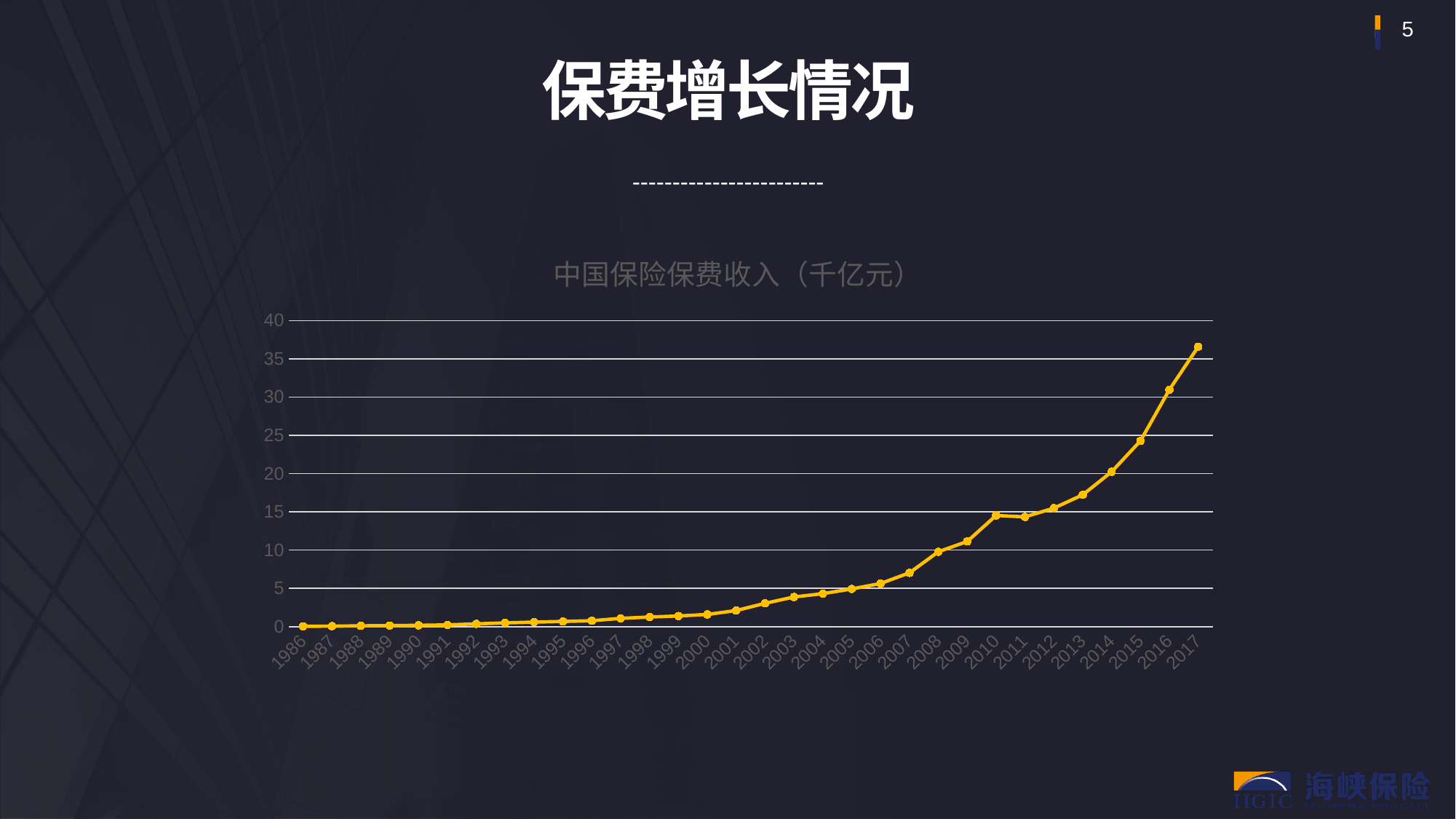

保费增长情况
------------------------

### Chart:

| Category | 中国保险保费收入（千亿元） |
|---|---|
| 1986 | 0.0458 |
| 1987 | 0.0711 |
| 1988 | 0.1095 |
| 1989 | 0.1424 |
| 1990 | 0.1779 |
| 1991 | 0.2356 |
| 1992 | 0.3679 |
| 1993 | 0.4996 |
| 1994 | 0.6 |
| 1995 | 0.683 |
| 1996 | 0.7771 |
| 1997 | 1.0879 |
| 1998 | 1.2616 |
| 1999 | 1.3932179 |
| 2000 | 1.595857723 |
| 2001 | 2.109354337 |
| 2002 | 3.053139078 |
| 2003 | 3.880396093 |
| 2004 | 4.318134981 |
| 2005 | 4.92733504 |
| 2006 | 5.641444496 |
| 2007 | 7.035759809 |
| 2008 | 9.784096641 |
| 2009 | 11.137298922 |
| 2010 | 14.527971455000001 |
| 2011 | 14.339251222 |
| 2012 | 15.487929809 |
| 2013 | 17.222237523 |
| 2014 | 20.234810581999998 |
| 2015 | 24.282519463 |
| 2016 | 30.95910089 |
| 2017 | 36.581007385 |